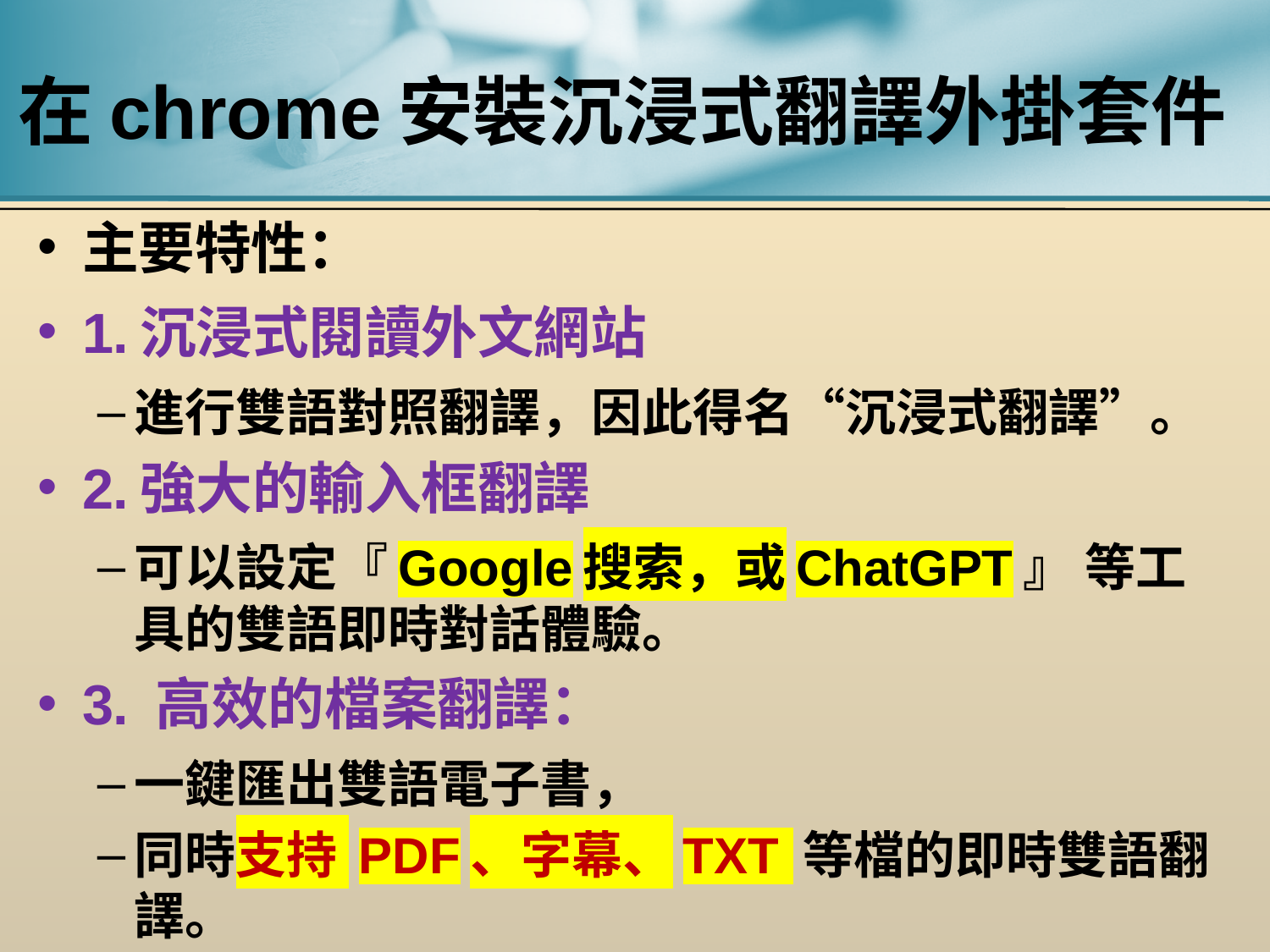

# 在chrome安裝沉浸式翻譯外掛套件
主要特性：
1.沉浸式閱讀外文網站
進行雙語對照翻譯，因此得名“沉浸式翻譯”。
2.強大的輸入框翻譯
可以設定『Google搜索，或ChatGPT』 等工具的雙語即時對話體驗。
3. 高效的檔案翻譯：
一鍵匯出雙語電子書，
同時支持 PDF、字幕、TXT 等檔的即時雙語翻譯。